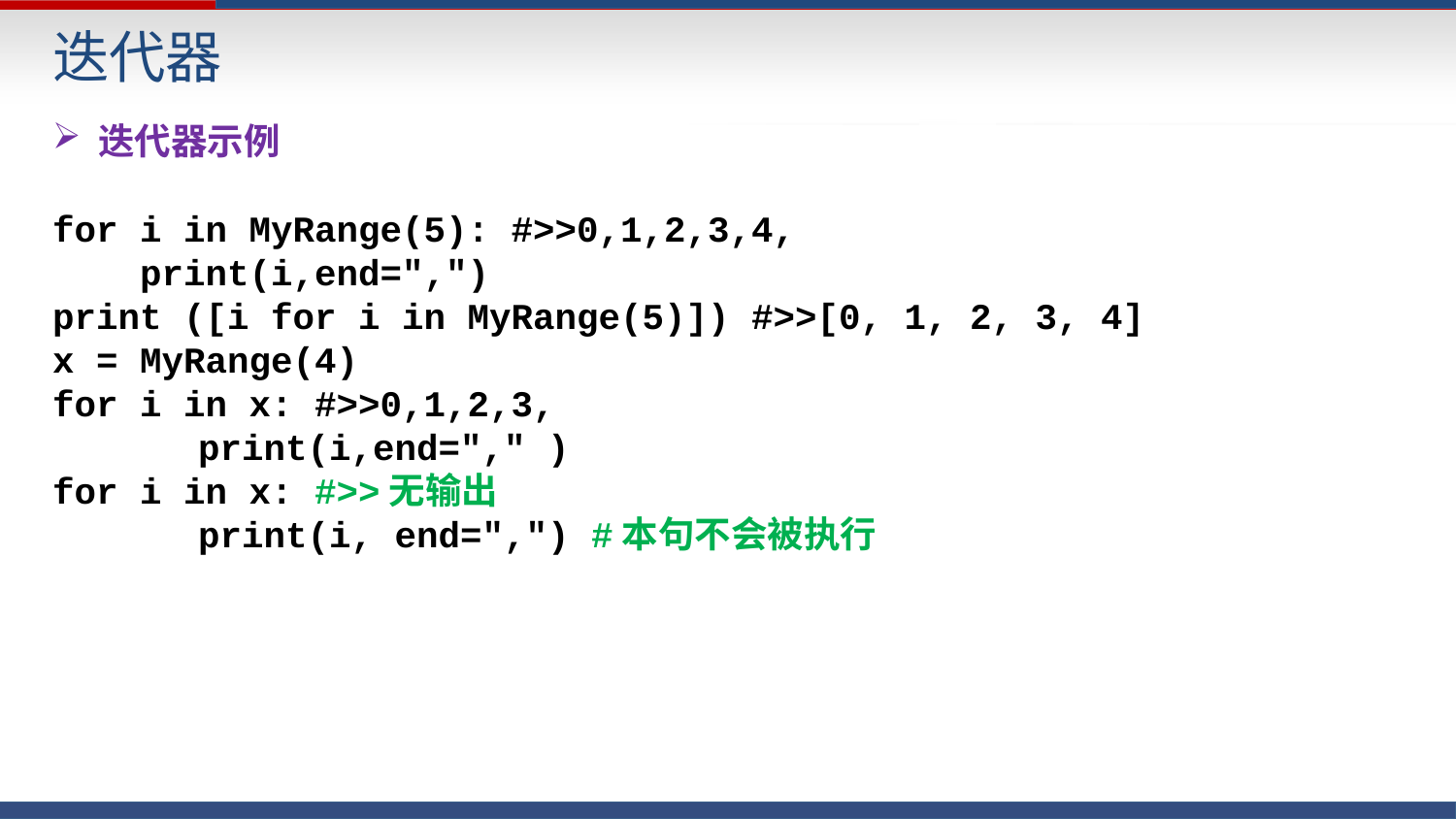

迭代器
迭代器示例

for i in MyRange(5): #>>0,1,2,3,4,
    print(i,end=",")
print ([i for i in MyRange(5)]) #>>[0, 1, 2, 3, 4]
x = MyRange(4)
for i in x: #>>0,1,2,3,
	print(i,end="," )
for i in x: #>>无输出
	print(i, end=",") #本句不会被执行